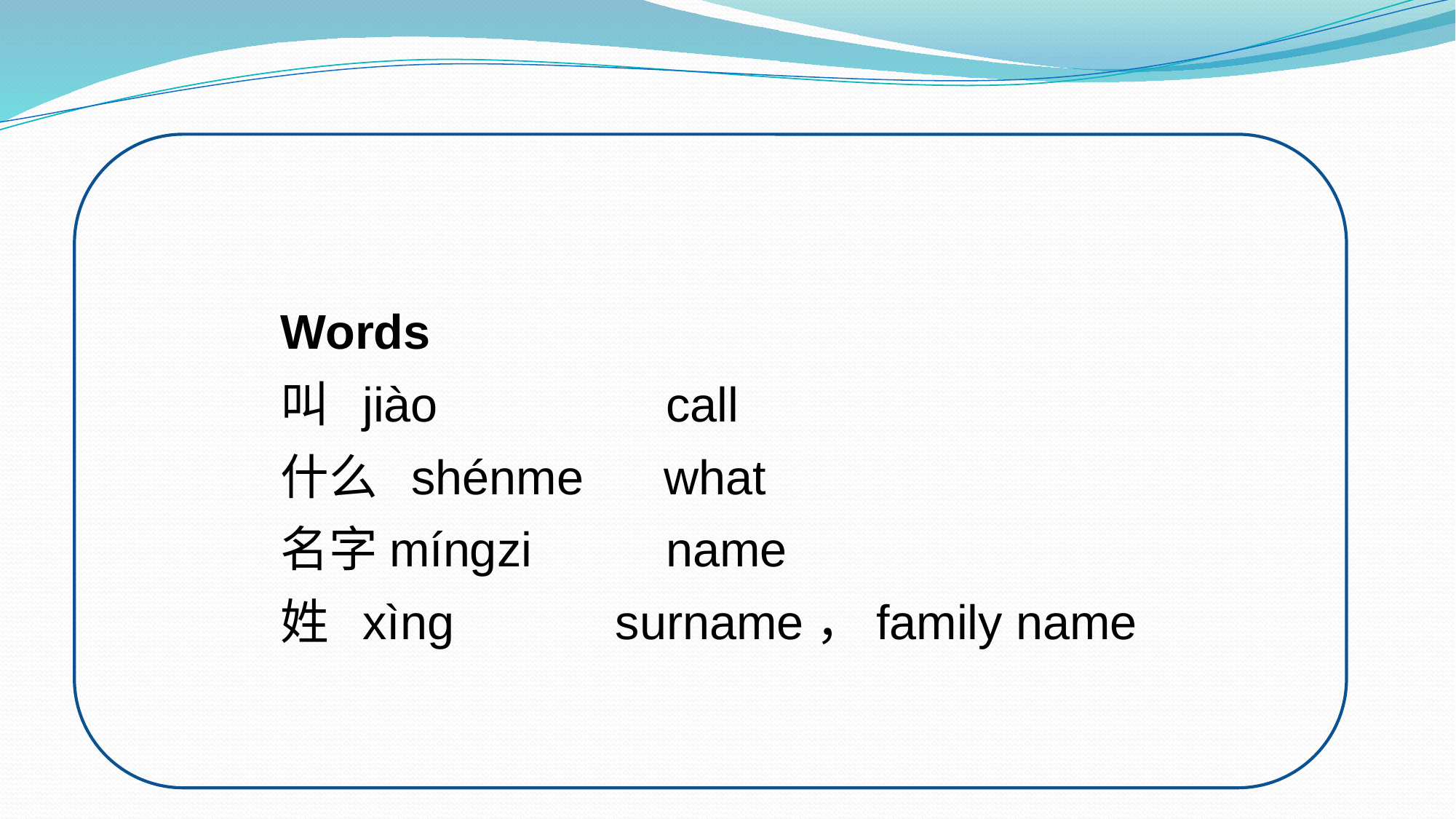

Words
叫  jiào                 call
什么  shénme      what
名字míngzi          name
姓  xìng            surname，family name